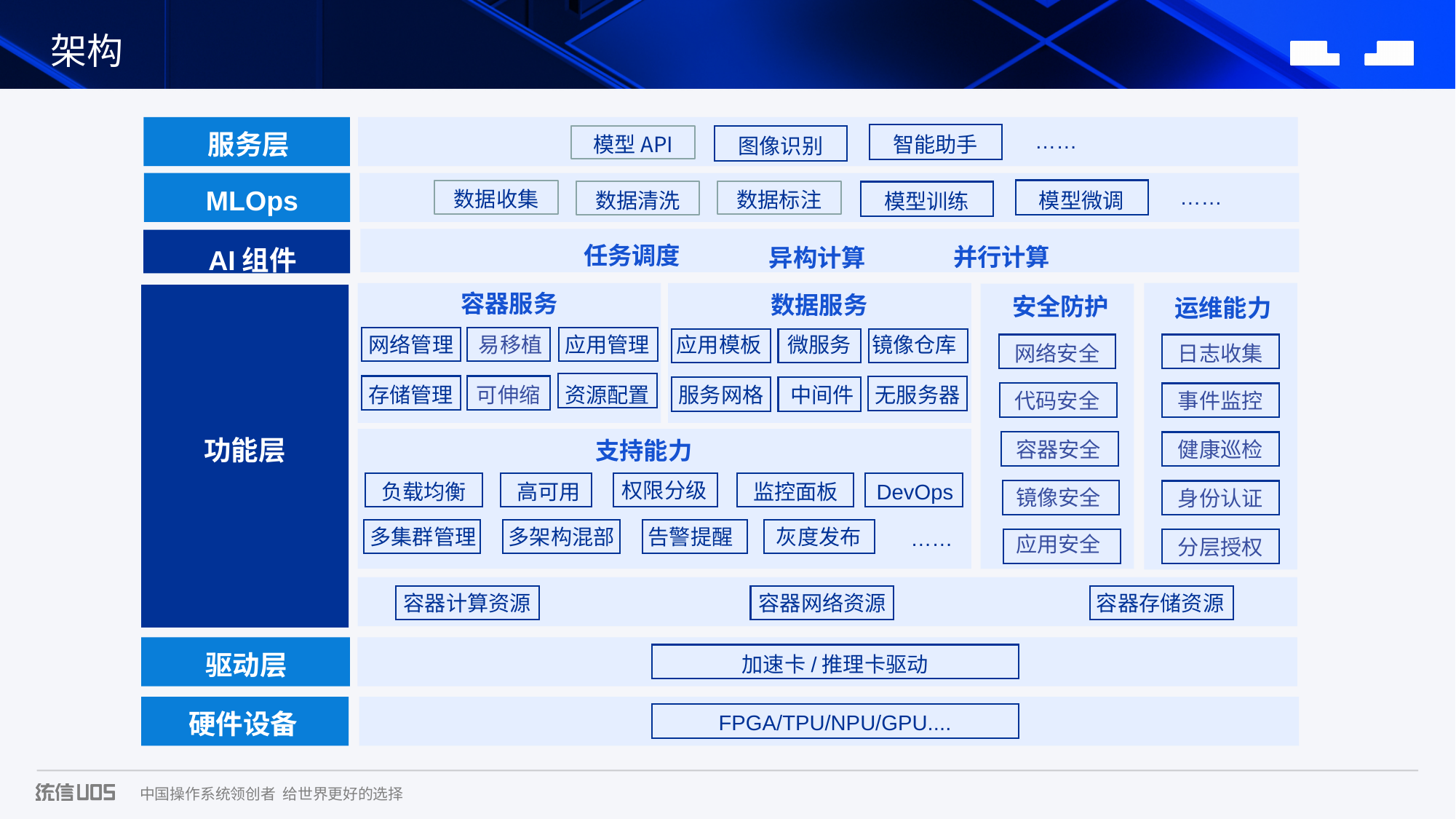

架构

服务层
……

模型API
智能助手

图像识别

MLOps
……

数据收集
数据标注
模型微调
数据清洗

模型训练

任务调度
并行计算
异构计算
AI组件

容器服务

数据服务
安全防护
运维能力
网络管理
易移植
应用管理
应用模板
微服务
镜像仓库

日志收集
网络安全

存储管理

可伸缩

资源配置
服务网格
中间件
无服务器

代码安全
事件监控

功能层

支持能力
健康巡检
容器安全

权限分级

负载均衡

高可用

监控面板

DevOps
镜像安全
身份认证

多集群管理
多架构混部
告警提醒
灰度发布

……

应用安全
分层授权

容器计算资源
容器网络资源
容器存储资源

驱动层

加速卡/推理卡驱动

硬件设备

FPGA/TPU/NPU/GPU....